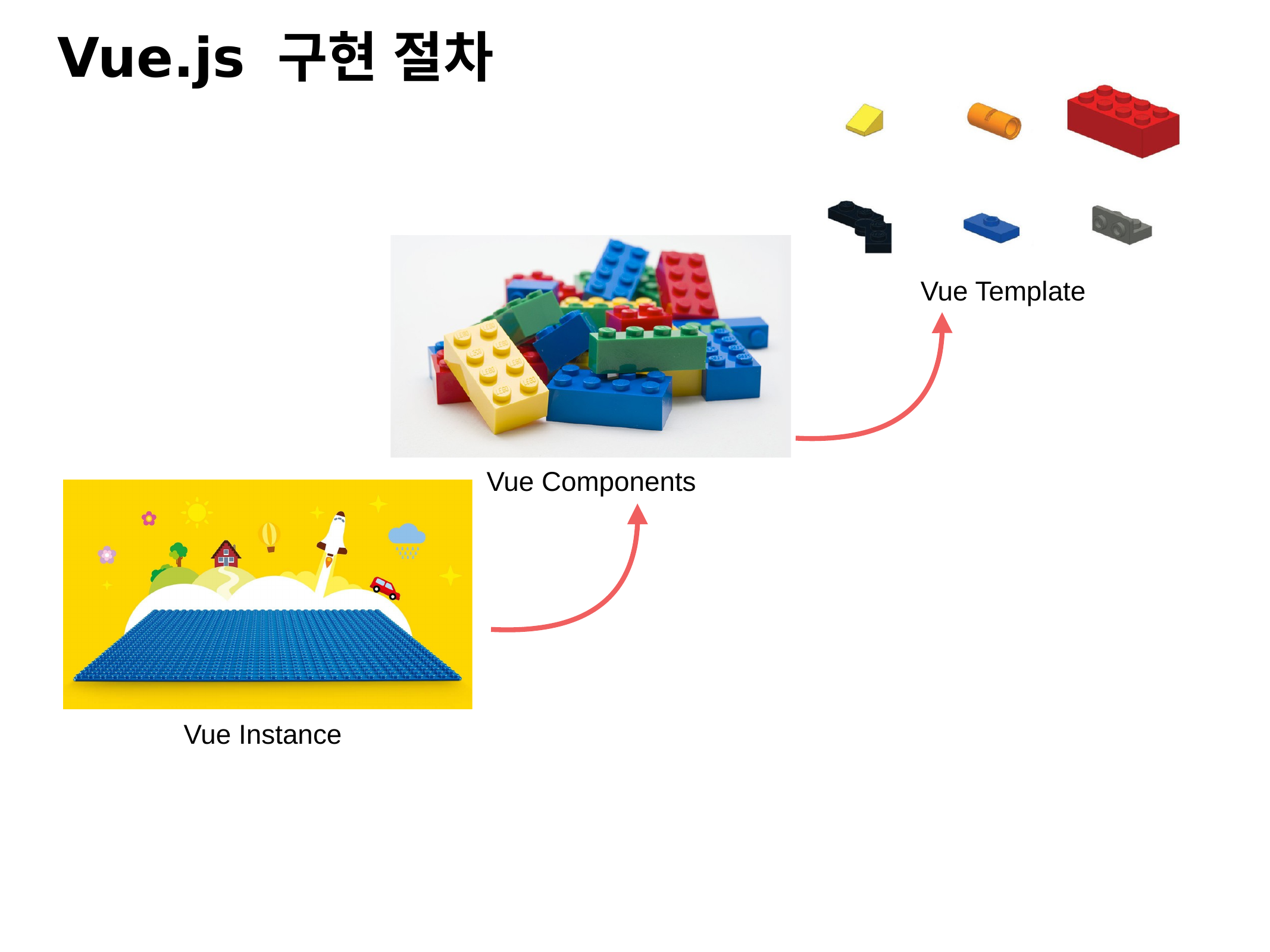

Vue.js 구현 절차

Vue Template

Vue Components

Vue Instance
²018.0².²0
%P JU! 7VF.KT 0QFO 4FNJOBS